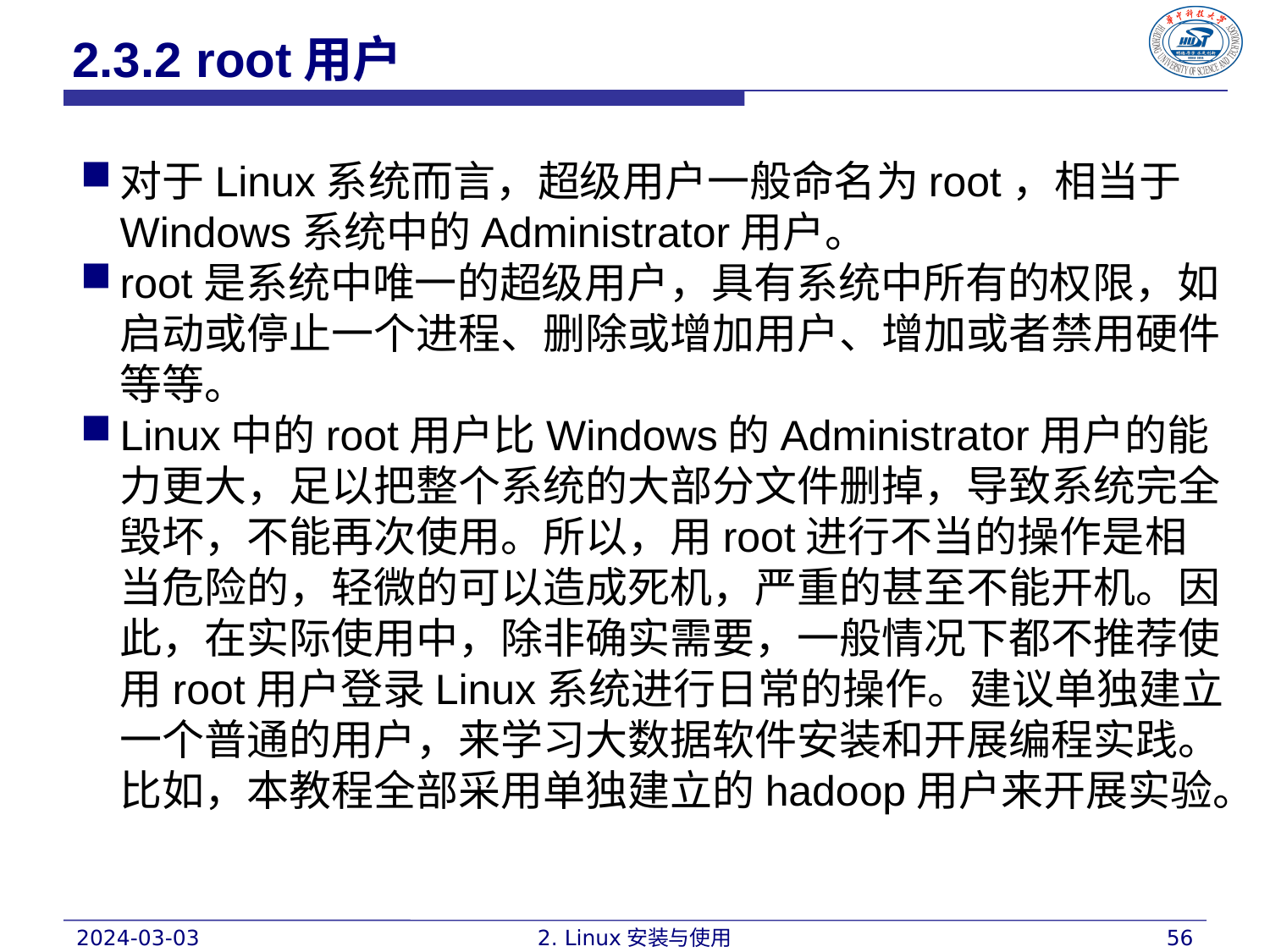

2.3.2 root用户
对于Linux系统而言，超级用户一般命名为root，相当于Windows系统中的Administrator用户。
root是系统中唯一的超级用户，具有系统中所有的权限，如启动或停止一个进程、删除或增加用户、增加或者禁用硬件等等。
Linux中的root用户比Windows的Administrator用户的能力更大，足以把整个系统的大部分文件删掉，导致系统完全毁坏，不能再次使用。所以，用root进行不当的操作是相当危险的，轻微的可以造成死机，严重的甚至不能开机。因此，在实际使用中，除非确实需要，一般情况下都不推荐使用root用户登录Linux系统进行日常的操作。建议单独建立一个普通的用户，来学习大数据软件安装和开展编程实践。比如，本教程全部采用单独建立的hadoop用户来开展实验。
2024-03-03
2. Linux安装与使用
56